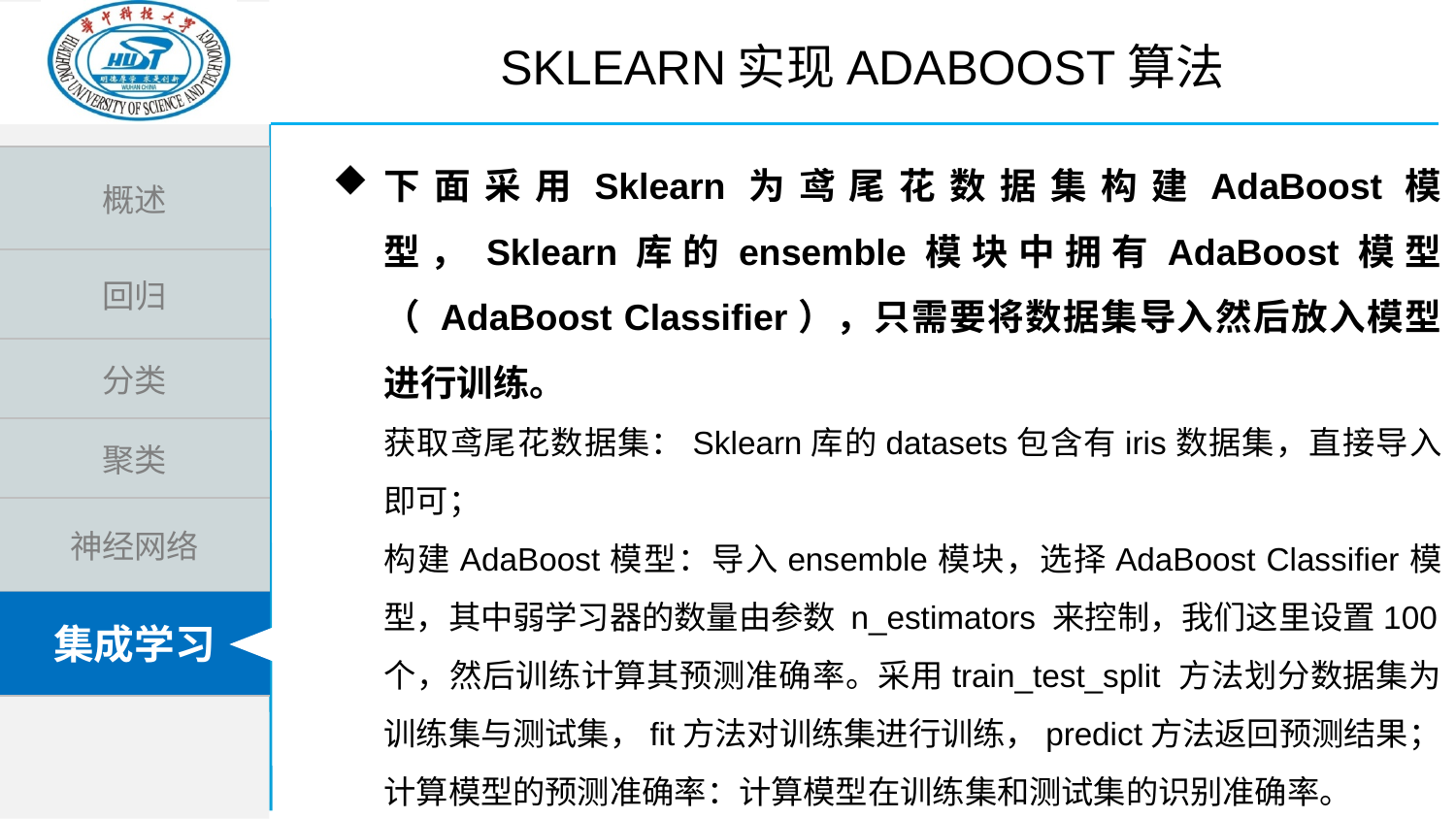

Sklearn实现AdaBoost算法
下面采用Sklearn为鸢尾花数据集构建AdaBoost模型，Sklearn库的ensemble模块中拥有AdaBoost模型（ AdaBoost Classifier），只需要将数据集导入然后放入模型进行训练。
获取鸢尾花数据集：Sklearn库的datasets包含有iris数据集，直接导入即可；
构建AdaBoost模型：导入ensemble模块，选择AdaBoost Classifier模型，其中弱学习器的数量由参数 n_estimators 来控制，我们这里设置100个，然后训练计算其预测准确率。采用train_test_split 方法划分数据集为训练集与测试集，fit方法对训练集进行训练，predict方法返回预测结果；
计算模型的预测准确率：计算模型在训练集和测试集的识别准确率。